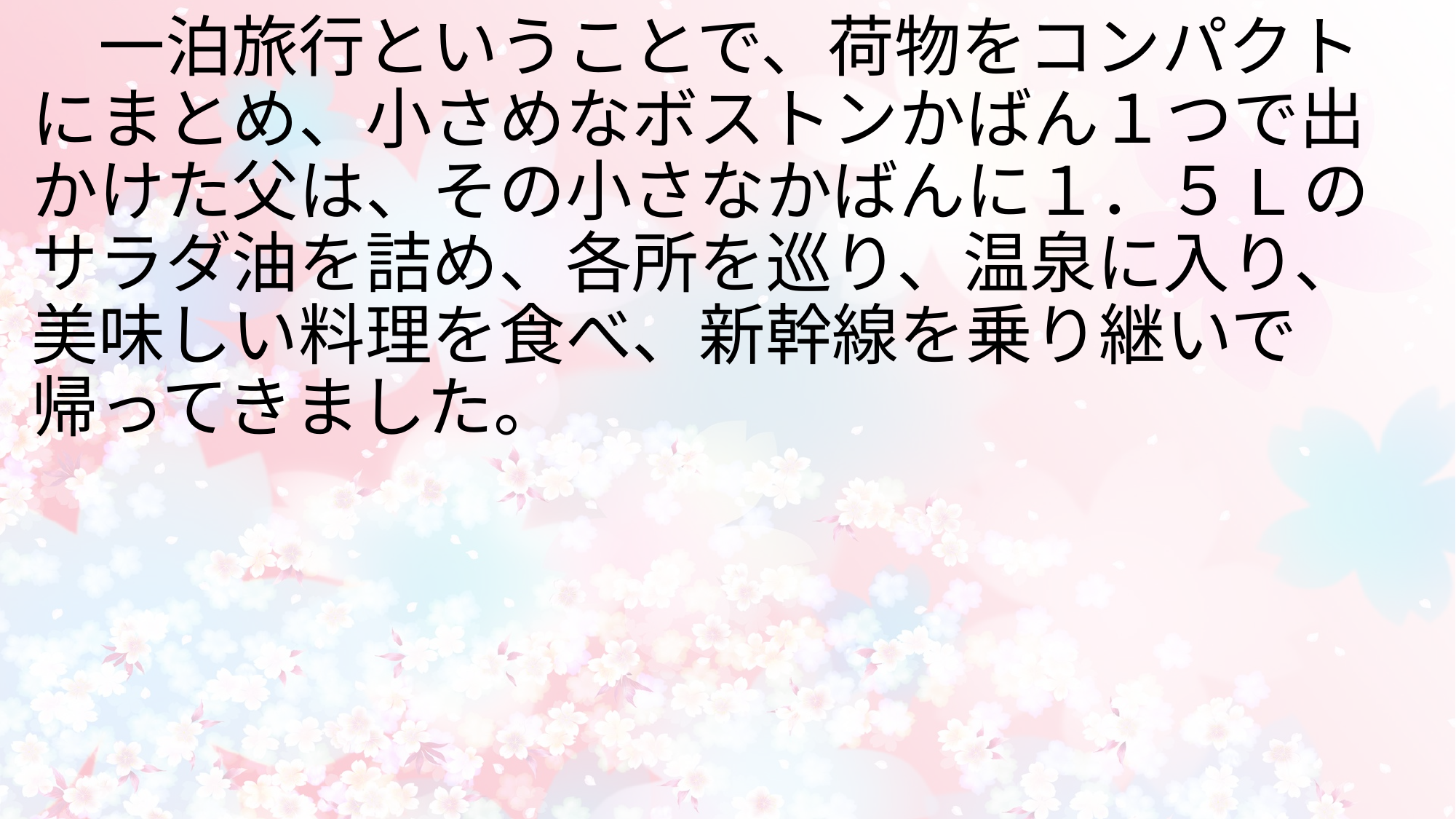

一泊旅行ということで、荷物をコンパクトにまとめ、小さめなボストンかばん１つで出かけた父は、その小さなかばんに１．５Lのサラダ油を詰め、各所を巡り、温泉に入り、美味しい料理を食べ、新幹線を乗り継いで帰ってきました。